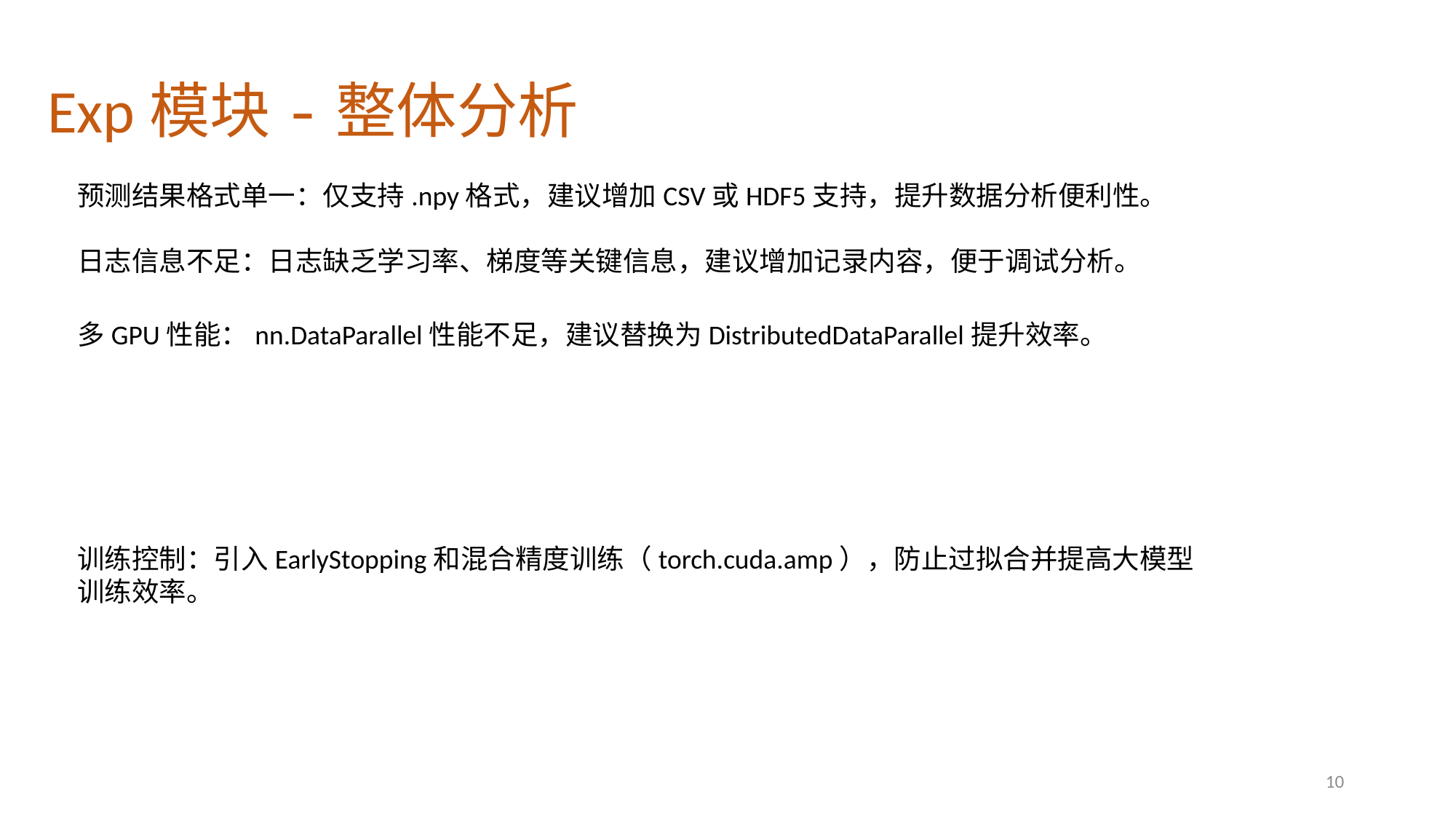

# Exp模块-整体分析
预测结果格式单一：仅支持.npy格式，建议增加CSV或HDF5支持，提升数据分析便利性。
日志信息不足：日志缺乏学习率、梯度等关键信息，建议增加记录内容，便于调试分析。
多GPU性能：nn.DataParallel性能不足，建议替换为DistributedDataParallel提升效率。
训练控制：引入EarlyStopping和混合精度训练（torch.cuda.amp），防止过拟合并提高大模型训练效率。
10